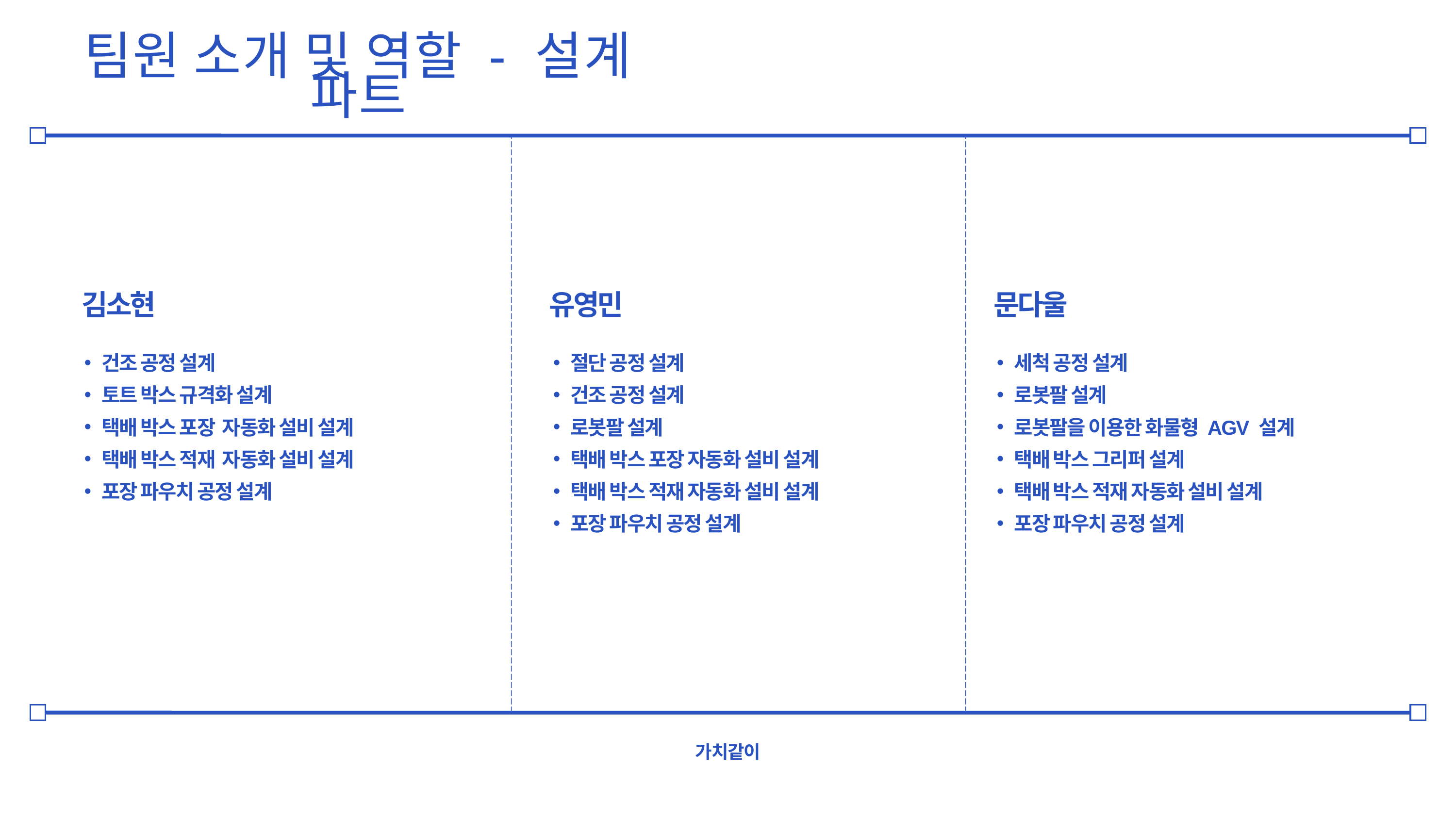

팀원 소개 및 역할 - 설계 파트

김소현
유영민
문다울
건조 공정 설계
토트 박스 규격화 설계
택배 박스 포장  자동화 설비 설계
택배 박스 적재  자동화 설비 설계
포장 파우치 공정 설계
절단 공정 설계
건조 공정 설계
로봇팔 설계
택배 박스 포장 자동화 설비 설계
택배 박스 적재 자동화 설비 설계
포장 파우치 공정 설계
세척 공정 설계
로봇팔 설계
로봇팔을 이용한 화물형 AGV 설계
택배 박스 그리퍼 설계
택배 박스 적재 자동화 설비 설계
포장 파우치 공정 설계

가치같이